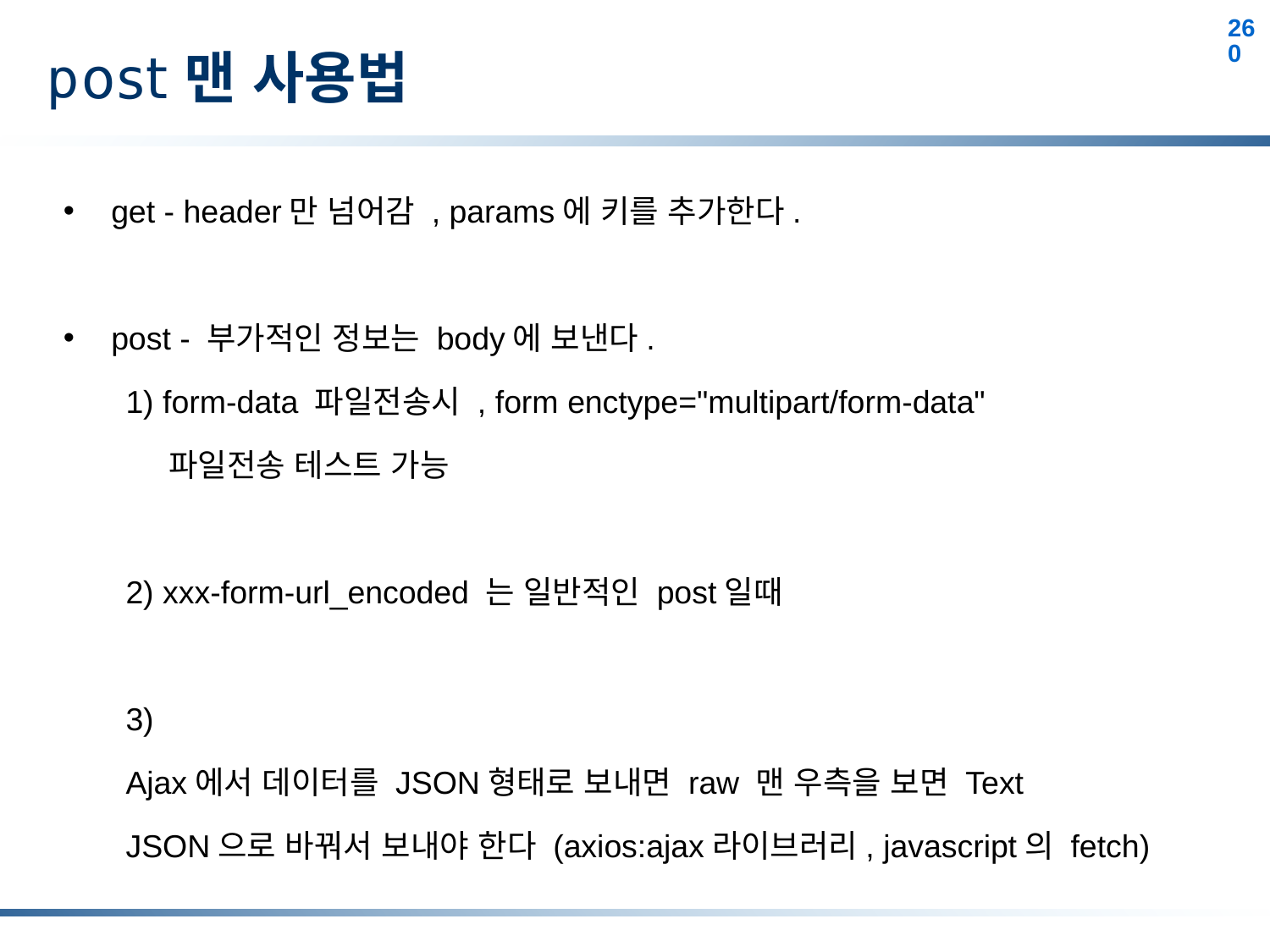

# post맨 사용법
get - header만 넘어감 , params에 키를 추가한다.

post - 부가적인 정보는 body에 보낸다.
       1) form-data 파일전송시 , form enctype="multipart/form-data"
           파일전송 테스트 가능

       2) xxx-form-url_encoded 는 일반적인 post일때

       3)
       Ajax에서 데이터를 JSON형태로 보내면 raw 맨 우측을 보면 Text
       JSON으로 바꿔서 보내야 한다 (axios:ajax라이브러리, javascript의 fetch)